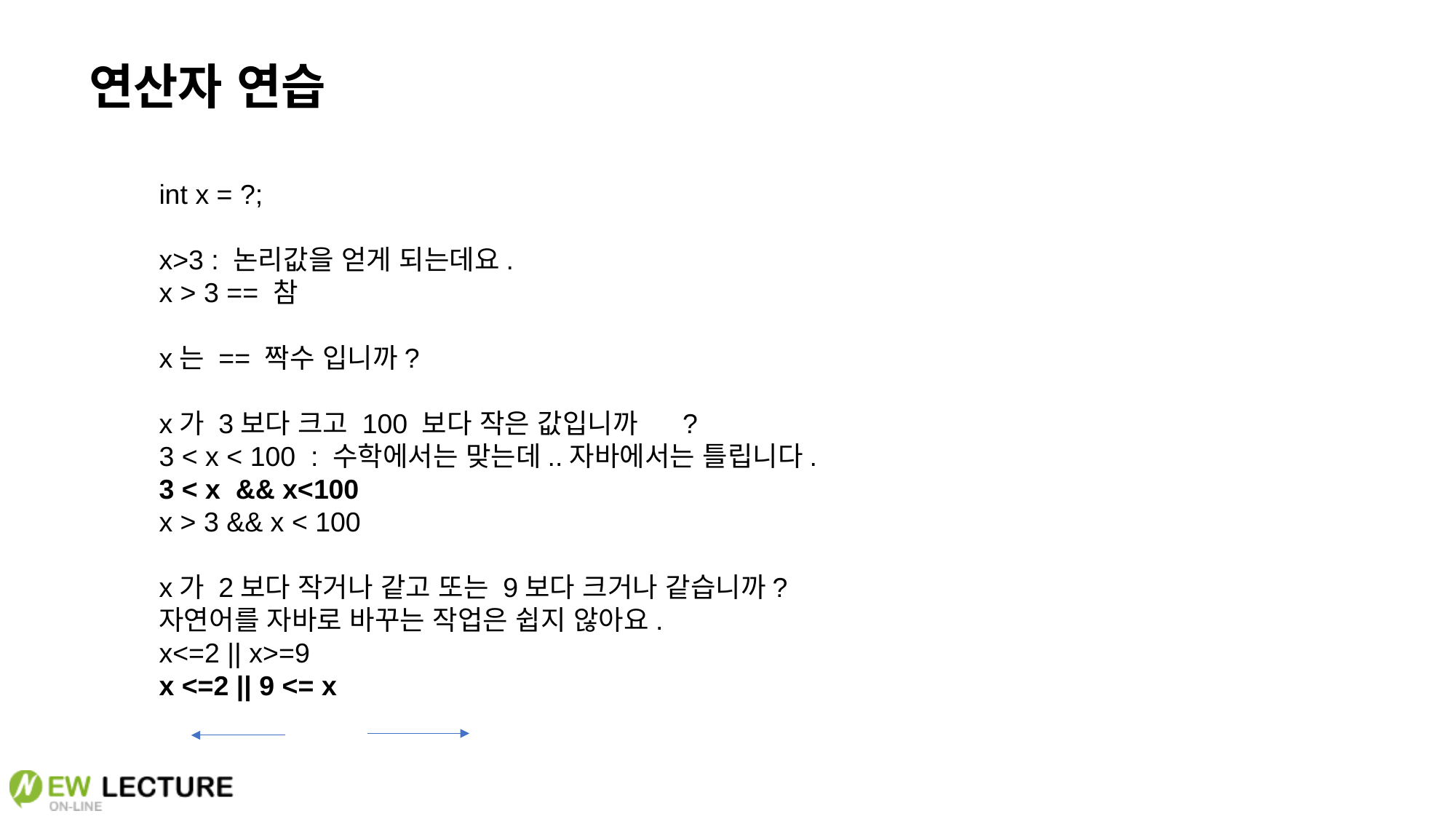

연산자 연습
int x = ?;

x>3 : 논리값을 얻게 되는데요.
x > 3 == 참

x는 == 짝수 입니까?

x가 3보다 크고 100 보다 작은 값입니까     ?
3 < x < 100  : 수학에서는 맞는데..자바에서는 틀립니다.
3 < x  && x<100
x > 3 && x < 100

x가 2보다 작거나 같고 또는 9보다 크거나 같습니까?
자연어를 자바로 바꾸는 작업은 쉽지 않아요.
x<=2 || x>=9
x <=2 || 9 <= x